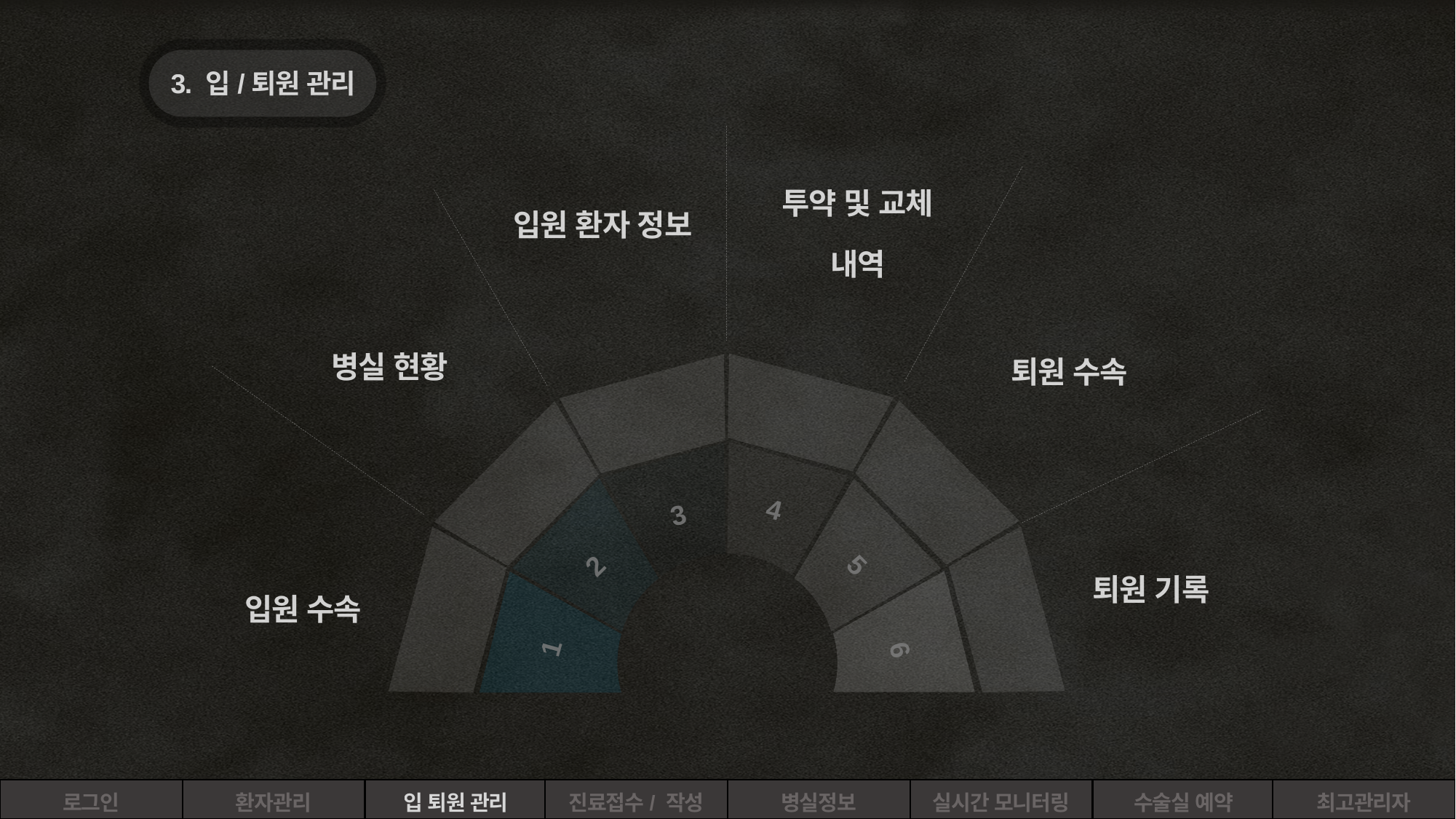

3. 입/퇴원 관리
투약 및 교체

내역
입원 환자 정보
병실 현황
퇴원 수속

4

3
5
2

퇴원 기록
입원 수속
1
6
로그인
환자관리
입 퇴원 관리
진료접수/ 작성
병실정보
실시간 모니터링
수술실 예약
최고관리자